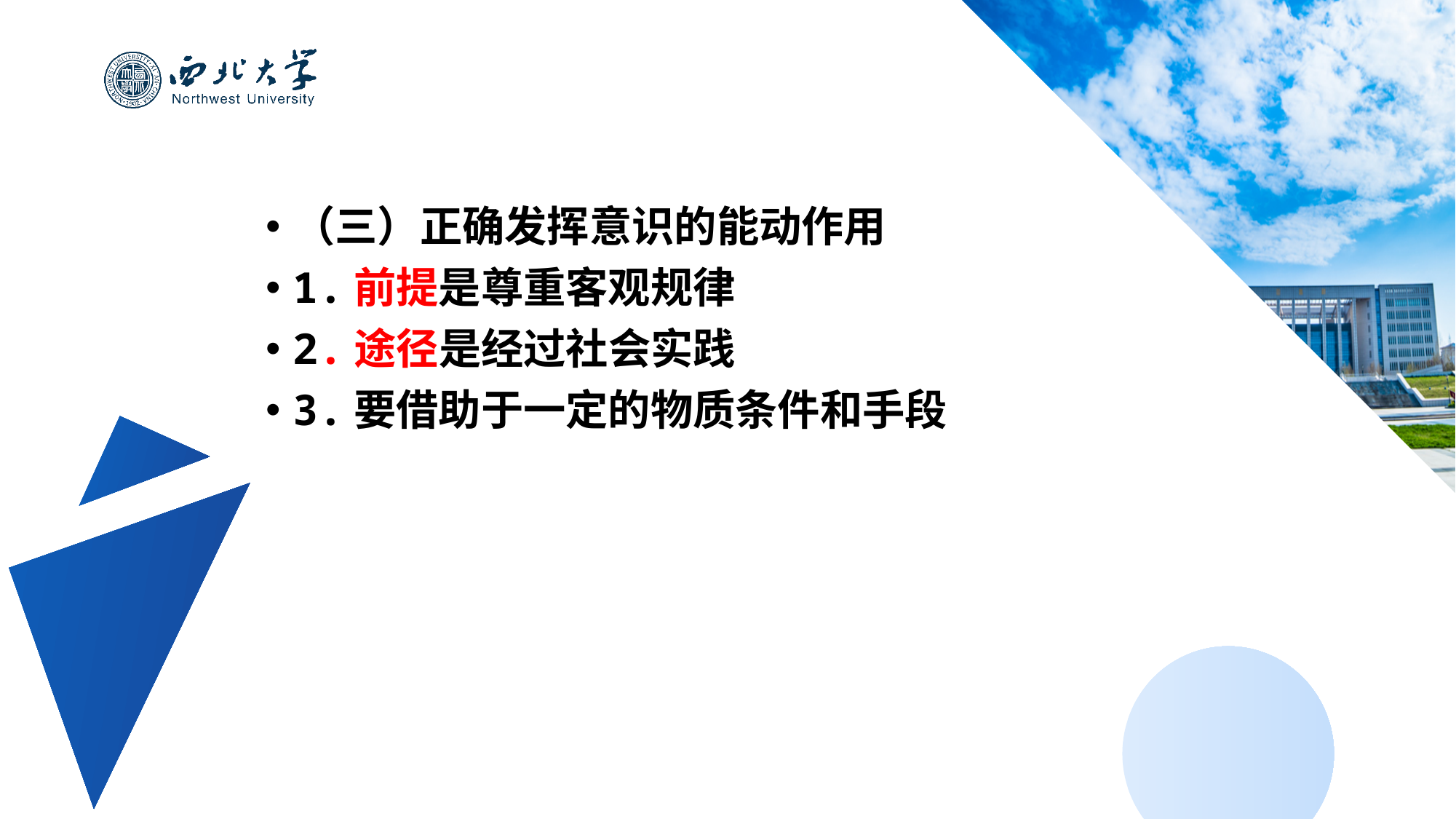

（三）正确发挥意识的能动作用
1.前提是尊重客观规律
2.途径是经过社会实践
3.要借助于一定的物质条件和手段